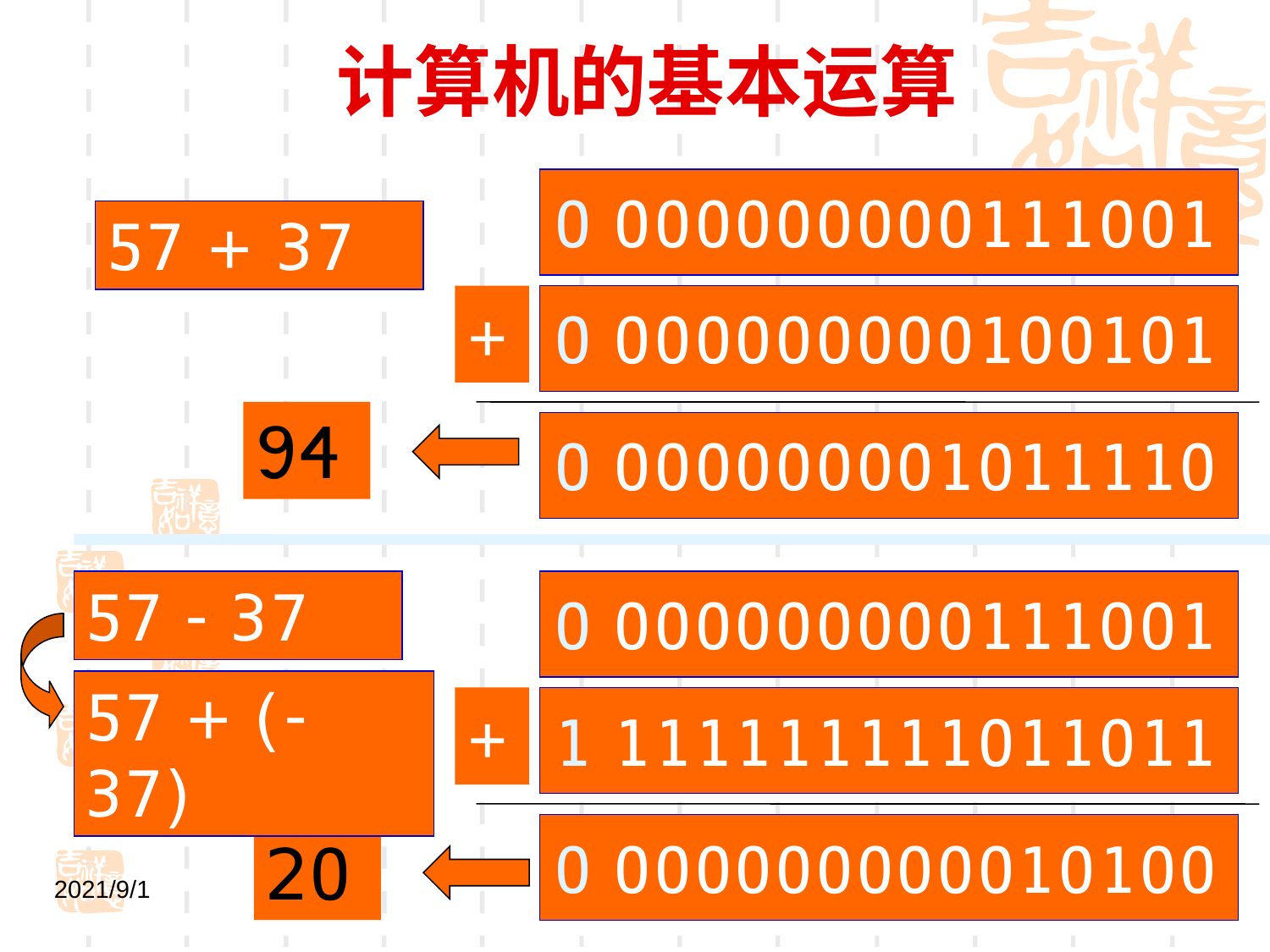

# 计算机的基本运算
0 000000000111001
57 + 37
+
0 000000000100101

94

0 000000001011110

57 - 37
0 000000000111001

57 + (-37)
+
1 111111111011011

0 000000000010100
20

2021/9/1